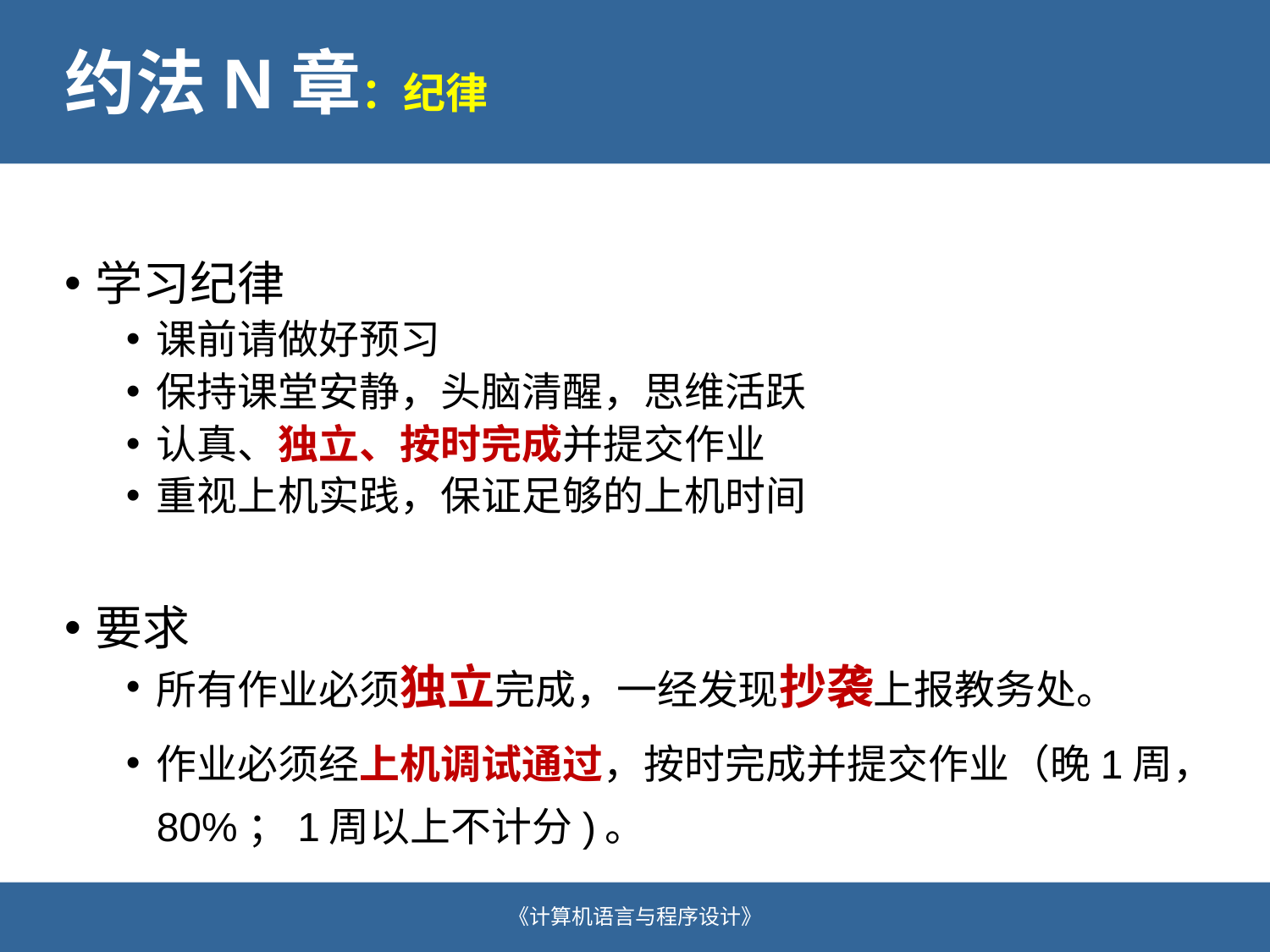

# 约法N章：纪律
学习纪律
课前请做好预习
保持课堂安静，头脑清醒，思维活跃
认真、独立、按时完成并提交作业
重视上机实践，保证足够的上机时间

要求
所有作业必须独立完成，一经发现抄袭上报教务处。
作业必须经上机调试通过，按时完成并提交作业（晚1周，80%；1周以上不计分)。

《计算机语言与程序设计》
11